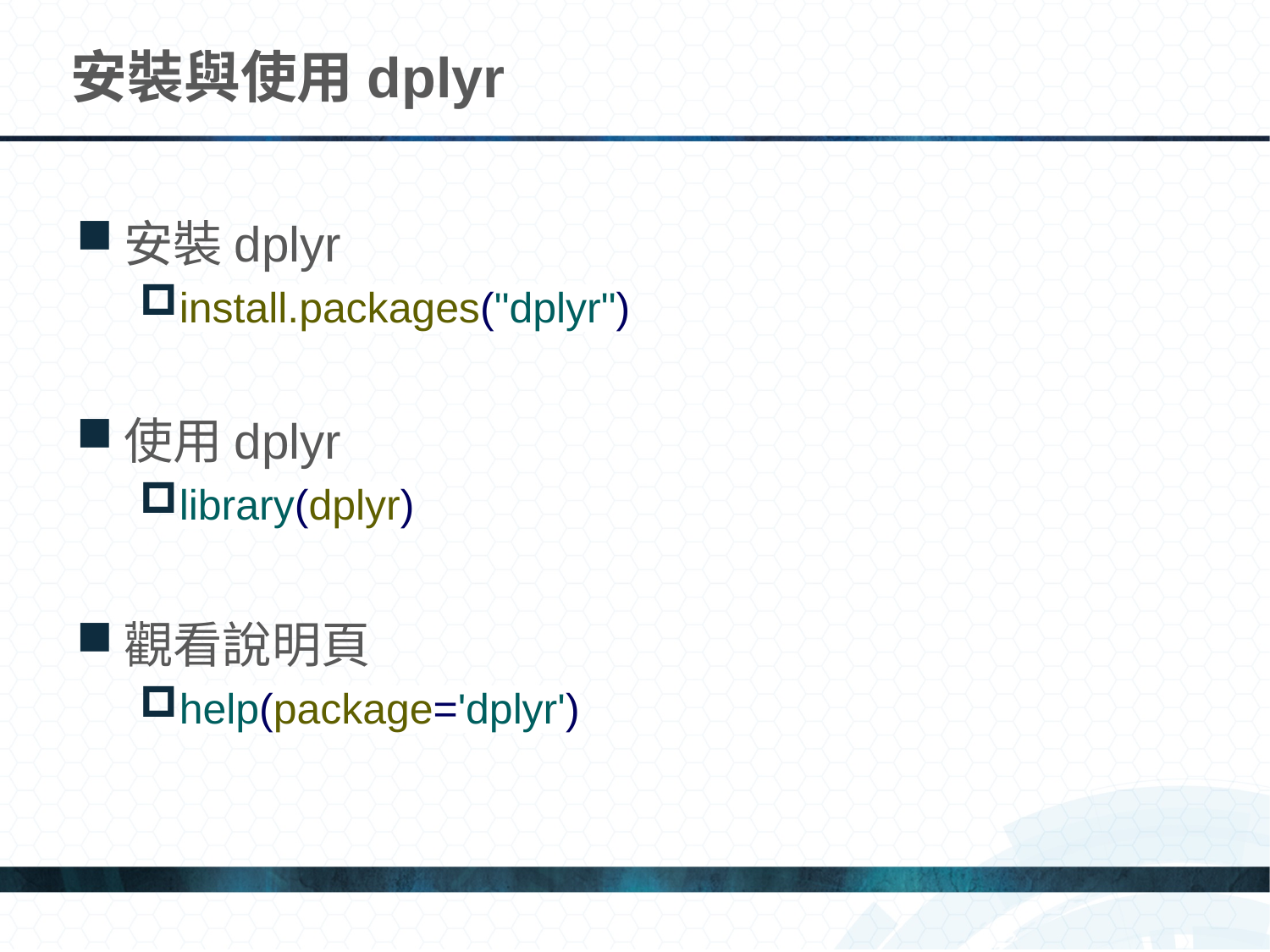

# 安裝與使用dplyr
安裝dplyr
install.packages("dplyr")

使用dplyr
library(dplyr)

觀看說明頁
help(package='dplyr')